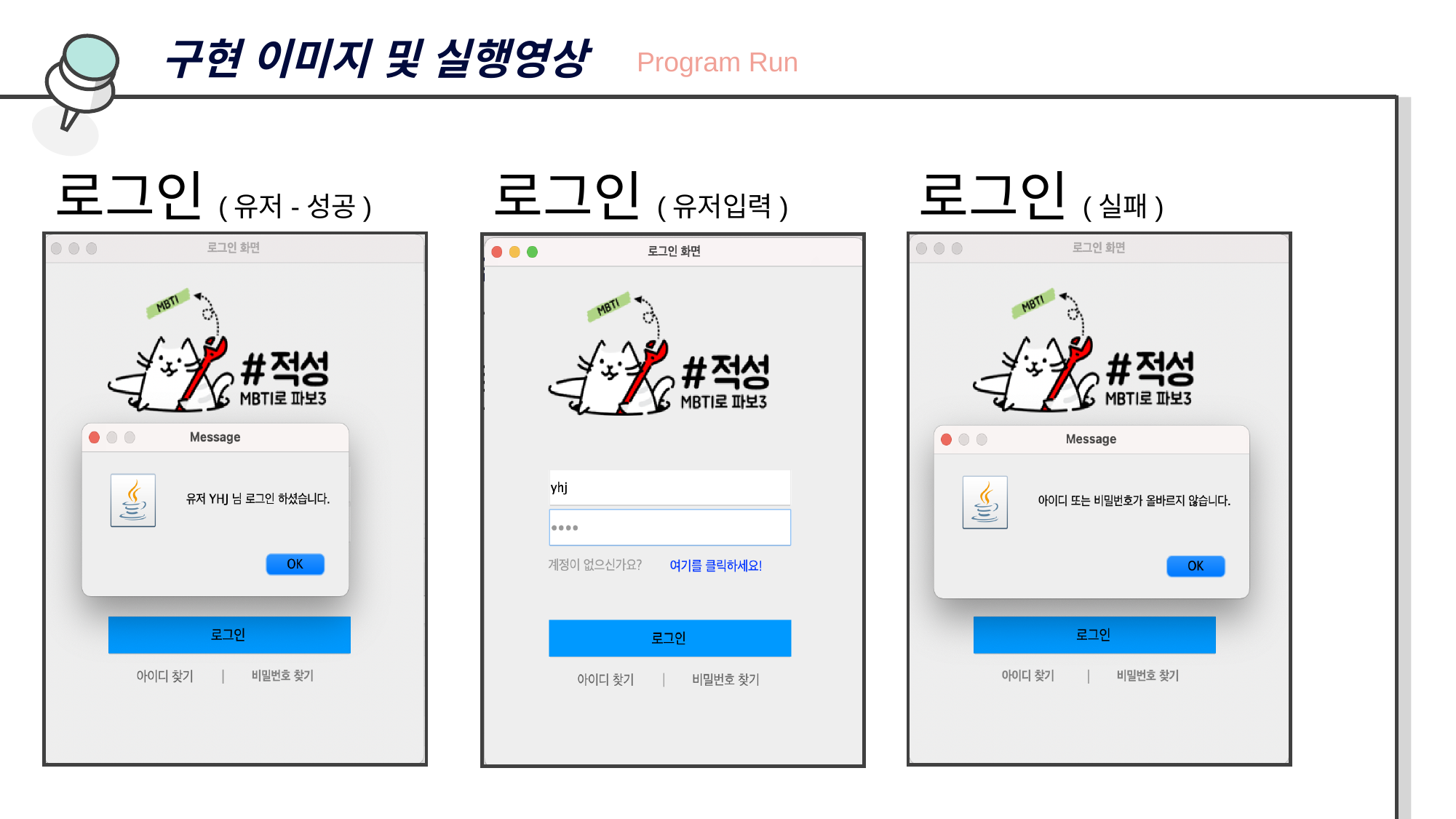

구현 이미지 및 실행영상

Program Run

로그인(유저-성공)
로그인(유저입력)
로그인(실패)